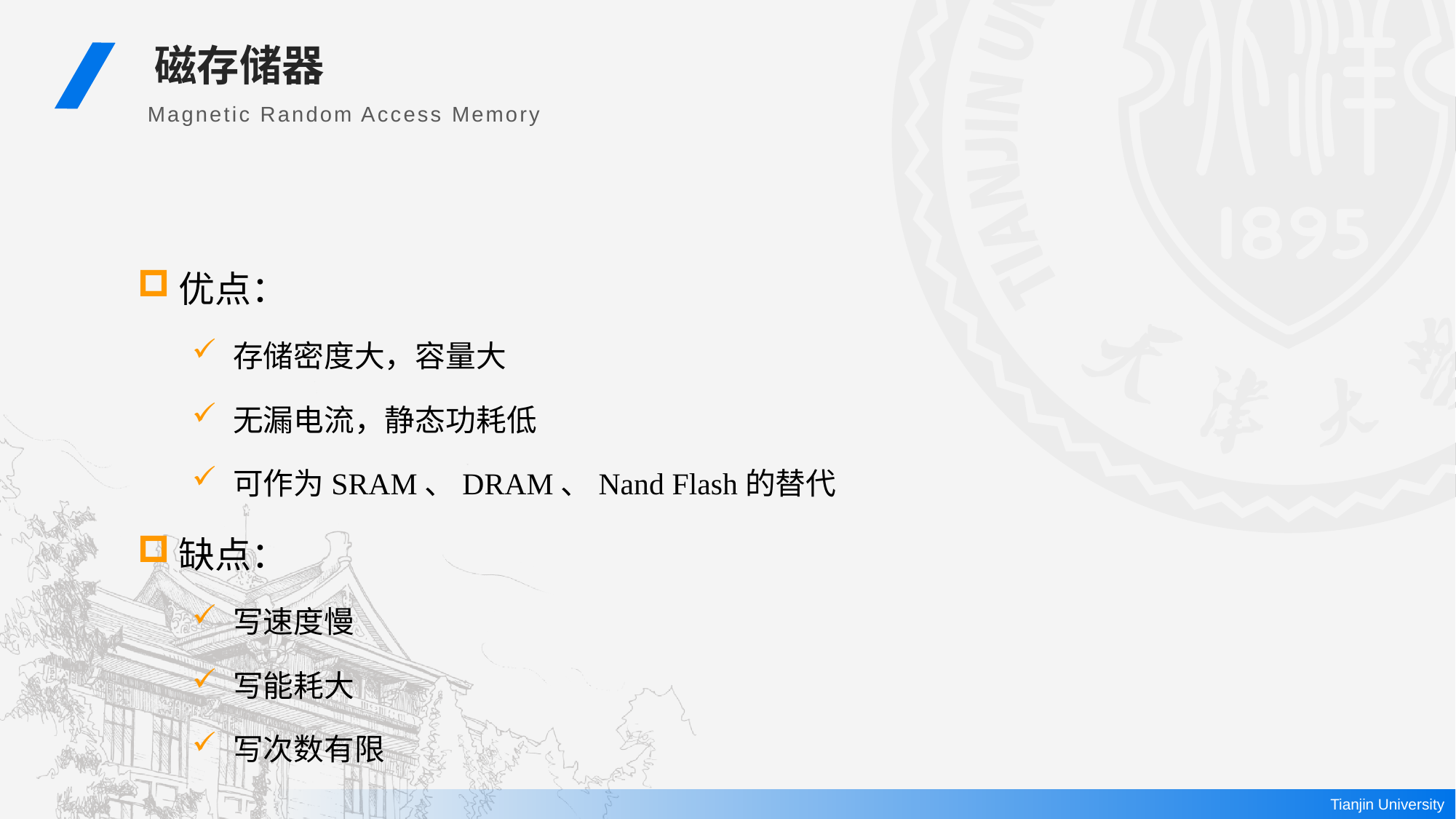

磁存储器
Magnetic Random Access Memory
优点：
存储密度大，容量大
无漏电流，静态功耗低
可作为SRAM、DRAM、Nand Flash的替代
缺点：
写速度慢
写能耗大
写次数有限